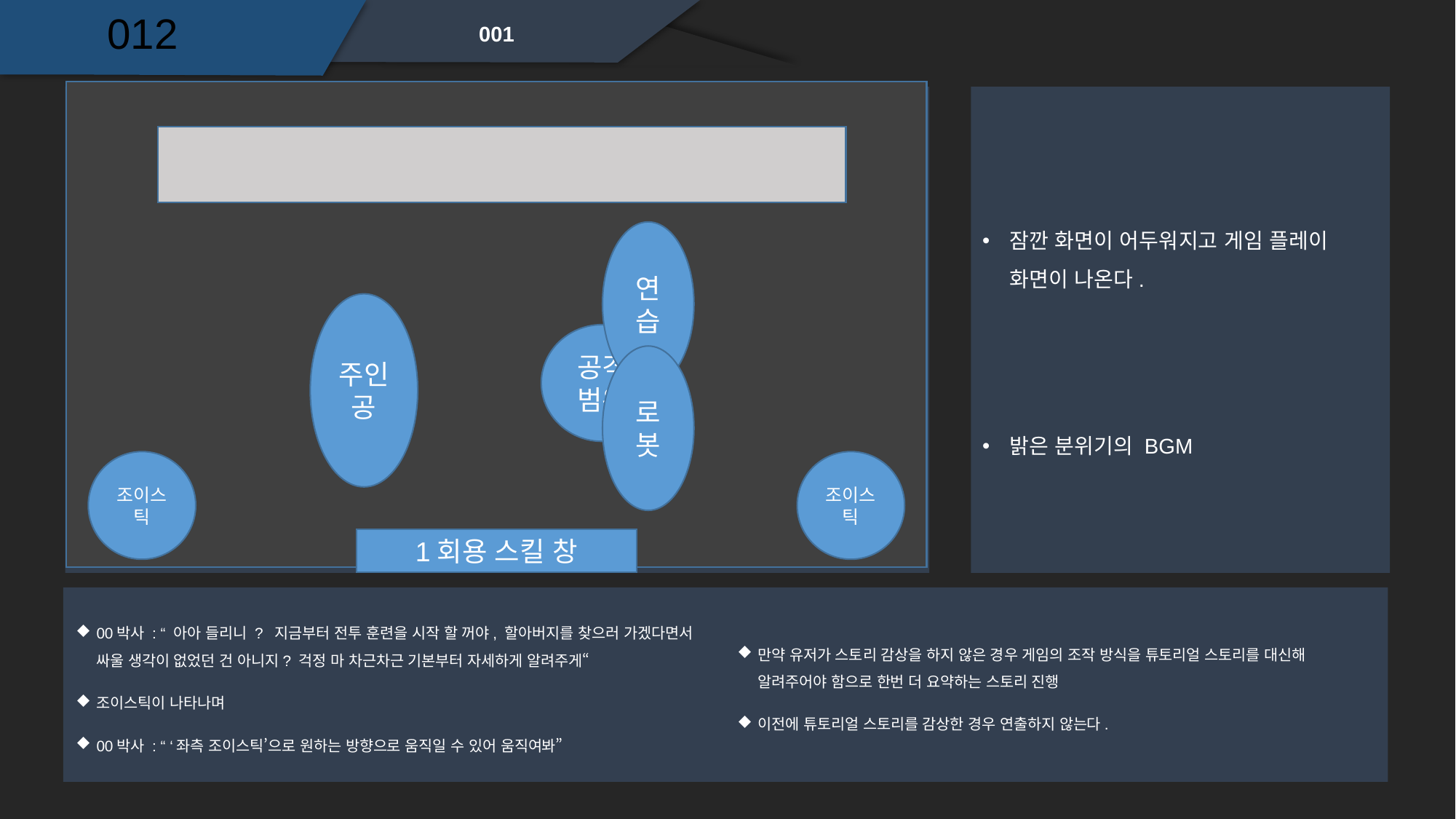

012
001

잠깐 화면이 어두워지고 게임 플레이 화면이 나온다.
연습
주인공
공격범위
로봇
밝은 분위기의 BGM

조이스틱
조이스틱
1회용 스킬 창
00박사 : “ 아아 들리니 ?  지금부터 전투 훈련을 시작 할 꺼야, 할아버지를 찾으러 가겠다면서 싸울 생각이 없었던 건 아니지? 걱정 마 차근차근 기본부터 자세하게 알려주게“
조이스틱이 나타나며
00박사 : “ ‘좌측 조이스틱’으로 원하는 방향으로 움직일 수 있어 움직여봐”
만약 유저가 스토리 감상을 하지 않은 경우 게임의 조작 방식을 튜토리얼 스토리를 대신해 알려주어야 함으로 한번 더 요약하는 스토리 진행
이전에 튜토리얼 스토리를 감상한 경우 연출하지 않는다.